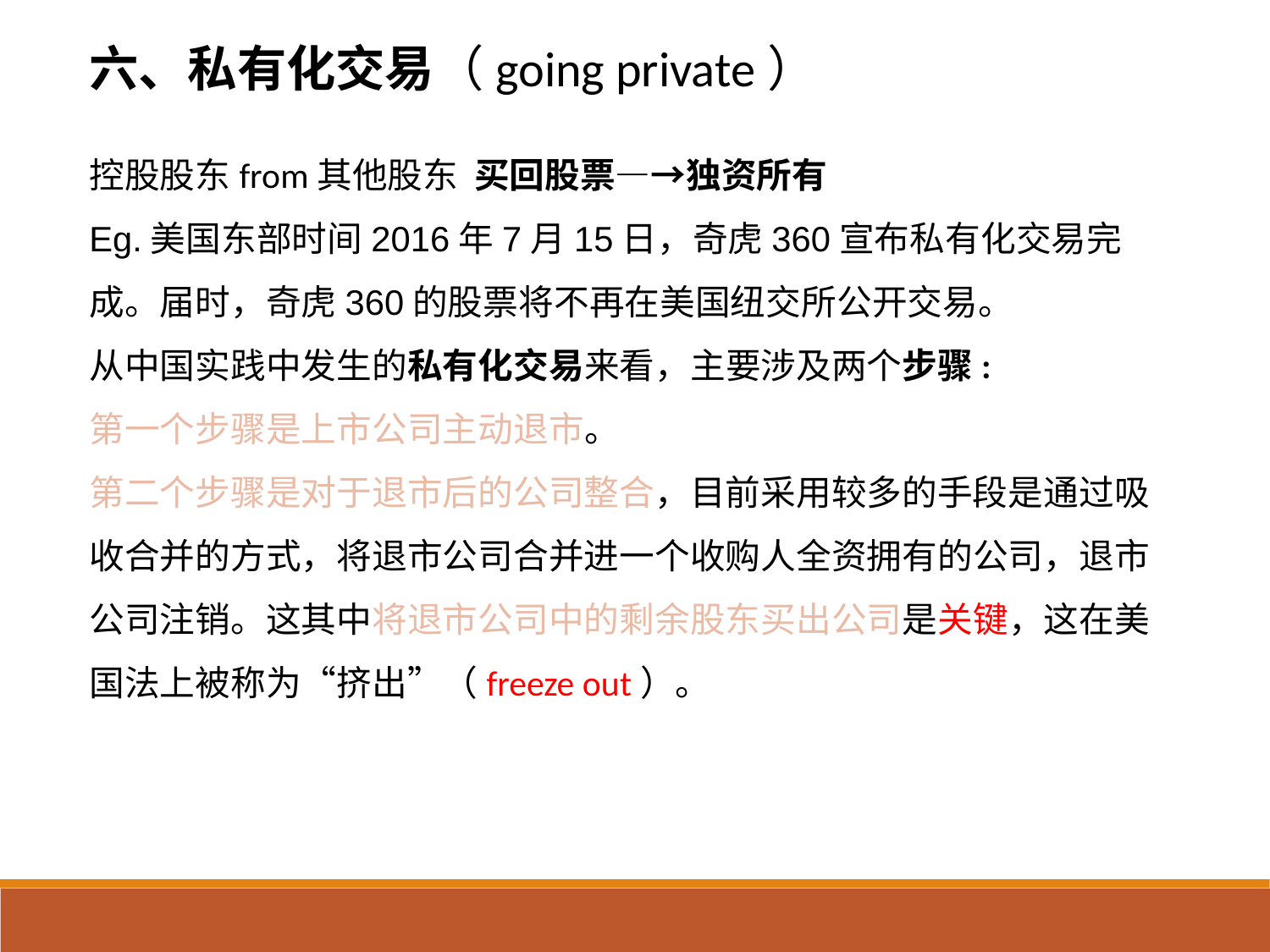

六、私有化交易（going private）
控股股东from其他股东  买回股票—→独资所有
Eg.美国东部时间2016年7月15日，奇虎360宣布私有化交易完成。届时，奇虎360的股票将不再在美国纽交所公开交易。
从中国实践中发生的私有化交易来看，主要涉及两个步骤:
第一个步骤是上市公司主动退市。
第二个步骤是对于退市后的公司整合，目前采用较多的手段是通过吸收合并的方式，将退市公司合并进一个收购人全资拥有的公司，退市公司注销。这其中将退市公司中的剩余股东买出公司是关键，这在美国法上被称为“挤出”（freeze out）。